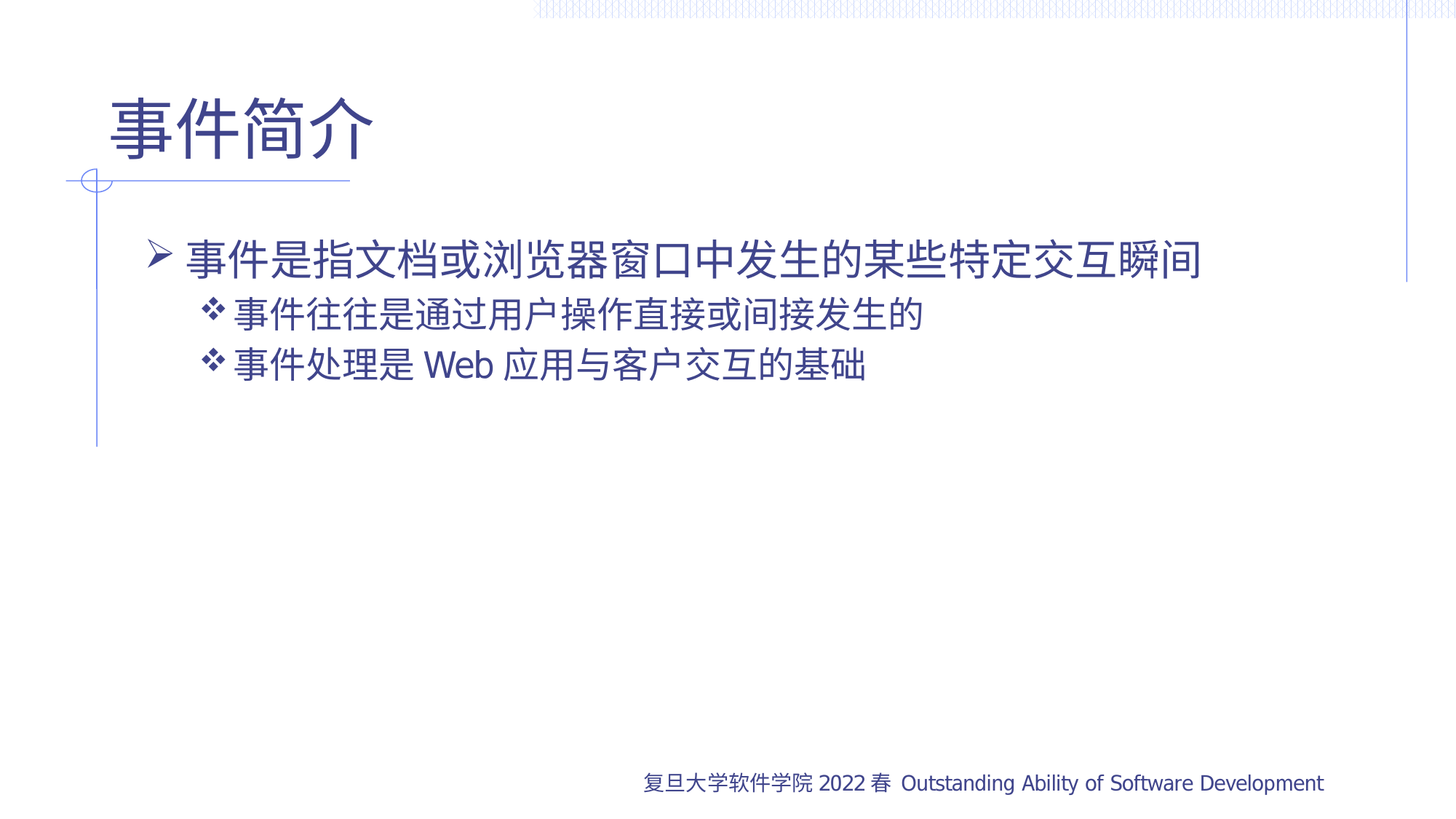

# 事件简介
事件是指文档或浏览器窗口中发生的某些特定交互瞬间
事件往往是通过用户操作直接或间接发生的
事件处理是Web应用与客户交互的基础